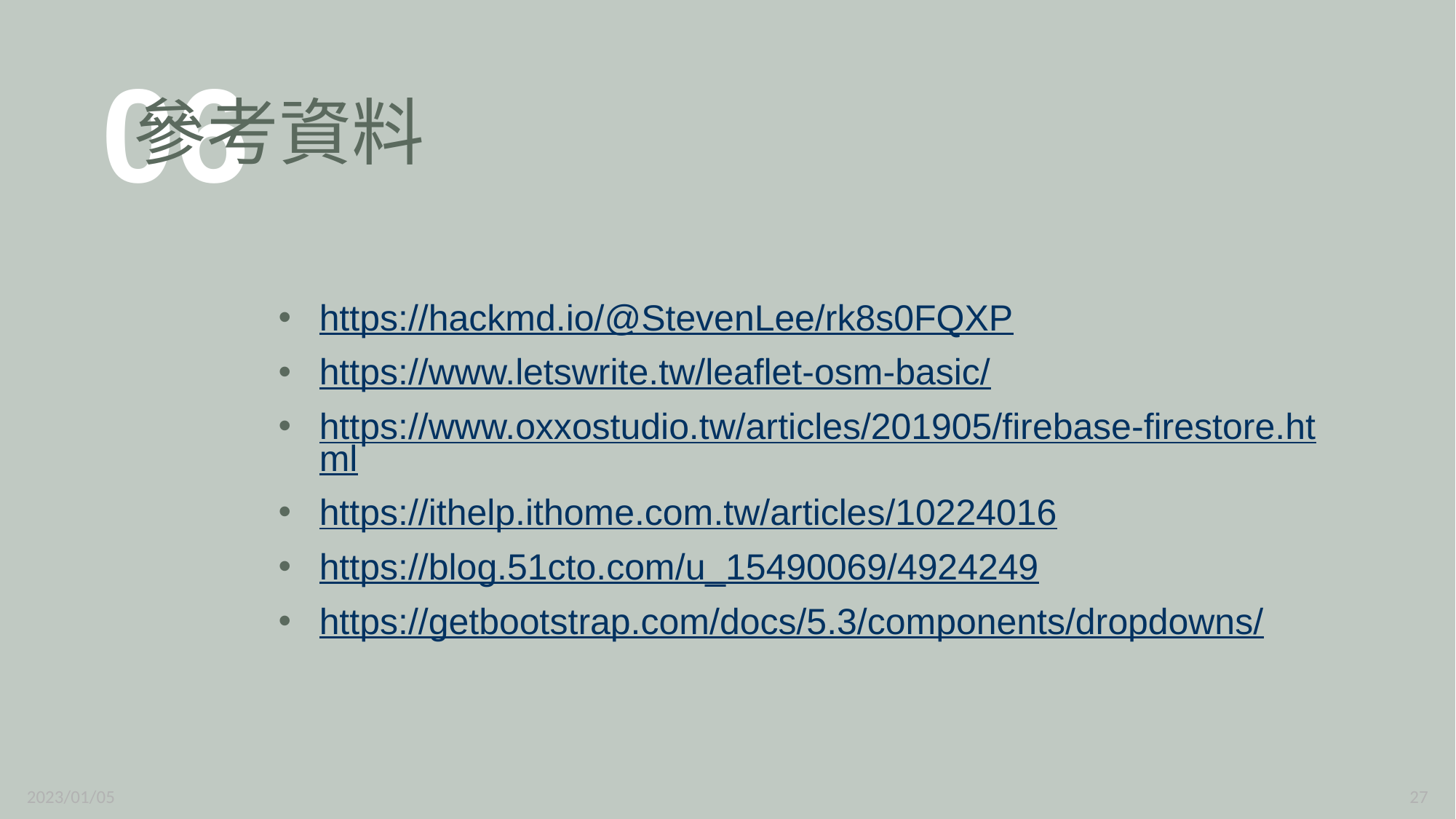

# 參考資料

06
https://hackmd.io/@StevenLee/rk8s0FQXP
https://www.letswrite.tw/leaflet-osm-basic/
https://www.oxxostudio.tw/articles/201905/firebase-firestore.html
https://ithelp.ithome.com.tw/articles/10224016
https://blog.51cto.com/u_15490069/4924249
https://getbootstrap.com/docs/5.3/components/dropdowns/

2023/01/05
27